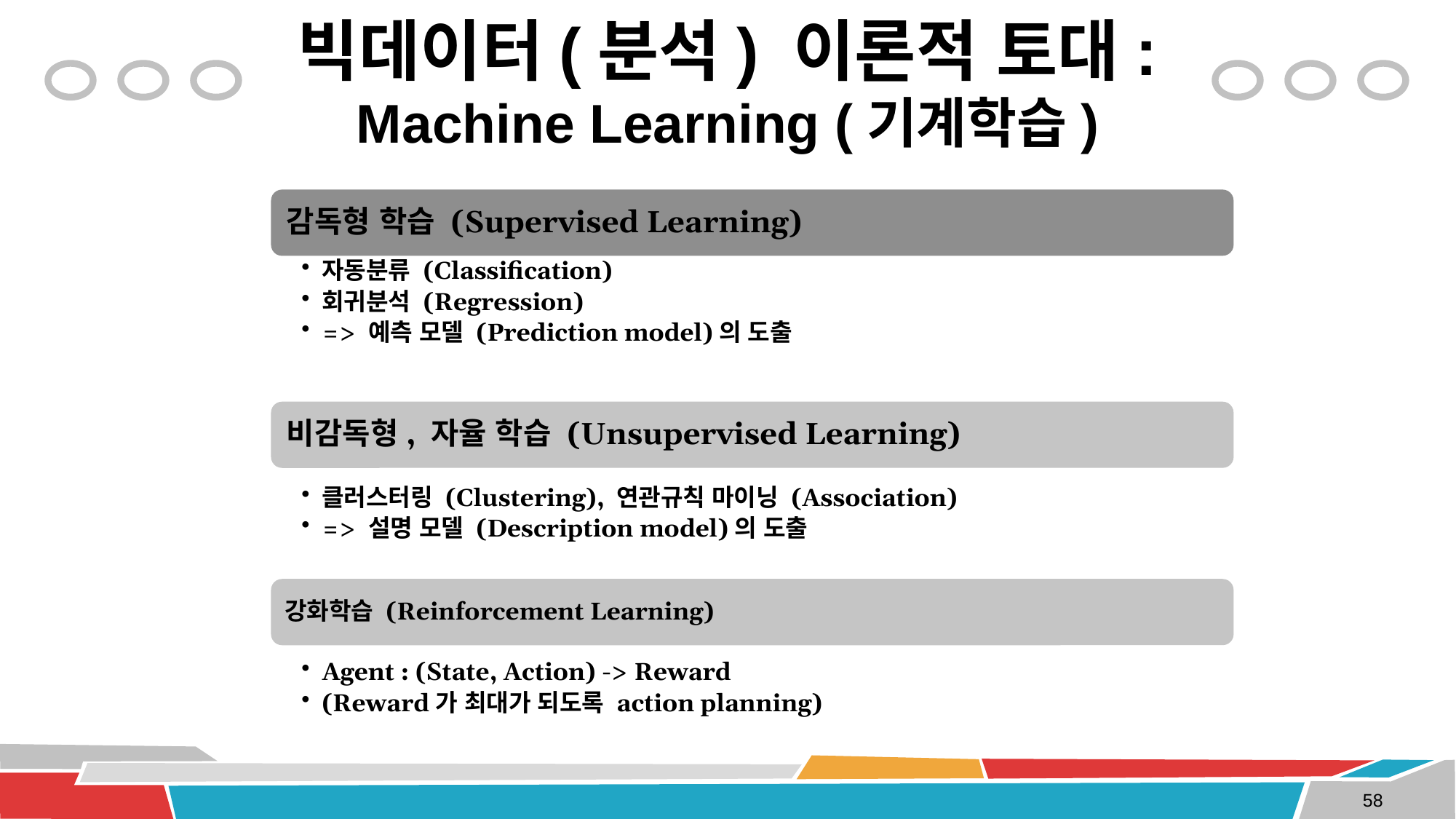

# 빅데이터(분석) 이론적 토대: Machine Learning (기계학습)
감독형 학습 (Supervised Learning)
자동분류 (Classification)
회귀분석 (Regression)
=> 예측 모델 (Prediction model)의 도출
비감독형, 자율 학습 (Unsupervised Learning)
클러스터링 (Clustering), 연관규칙 마이닝 (Association)
=> 설명 모델 (Description model)의 도출
강화학습 (Reinforcement Learning)
Agent : (State, Action) -> Reward
(Reward가 최대가 되도록 action planning)
58